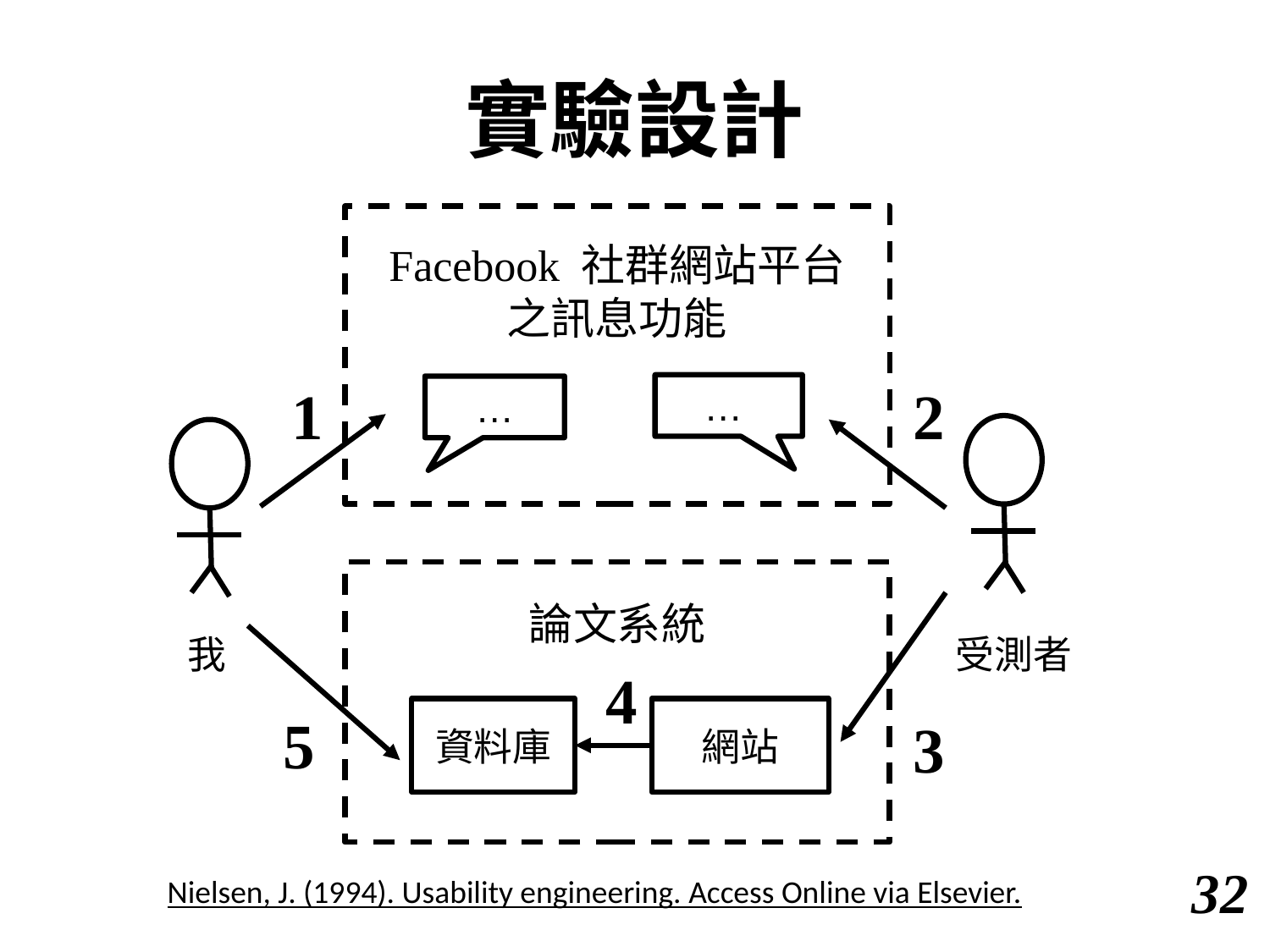

# 實驗設計

Facebook 社群網站平台
之訊息功能

1
…
2
…

論文系統

3
網站
受測者
5
我
4
資料庫
Nielsen, J. (1994). Usability engineering. Access Online via Elsevier.
32